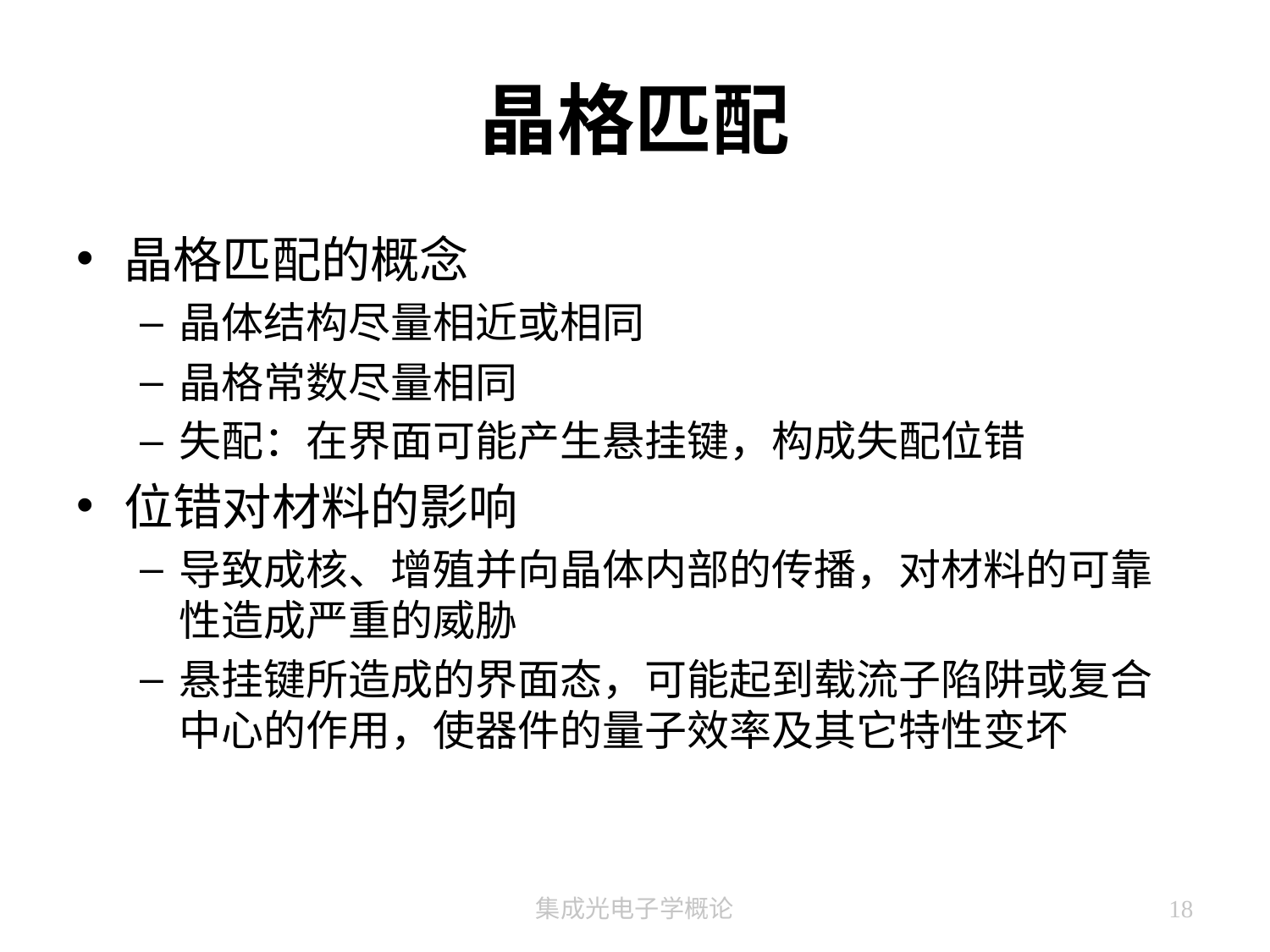

# 晶格匹配
晶格匹配的概念
晶体结构尽量相近或相同
晶格常数尽量相同
失配：在界面可能产生悬挂键，构成失配位错
位错对材料的影响
导致成核、增殖并向晶体内部的传播，对材料的可靠性造成严重的威胁
悬挂键所造成的界面态，可能起到载流子陷阱或复合中心的作用，使器件的量子效率及其它特性变坏

集成光电子学概论
18